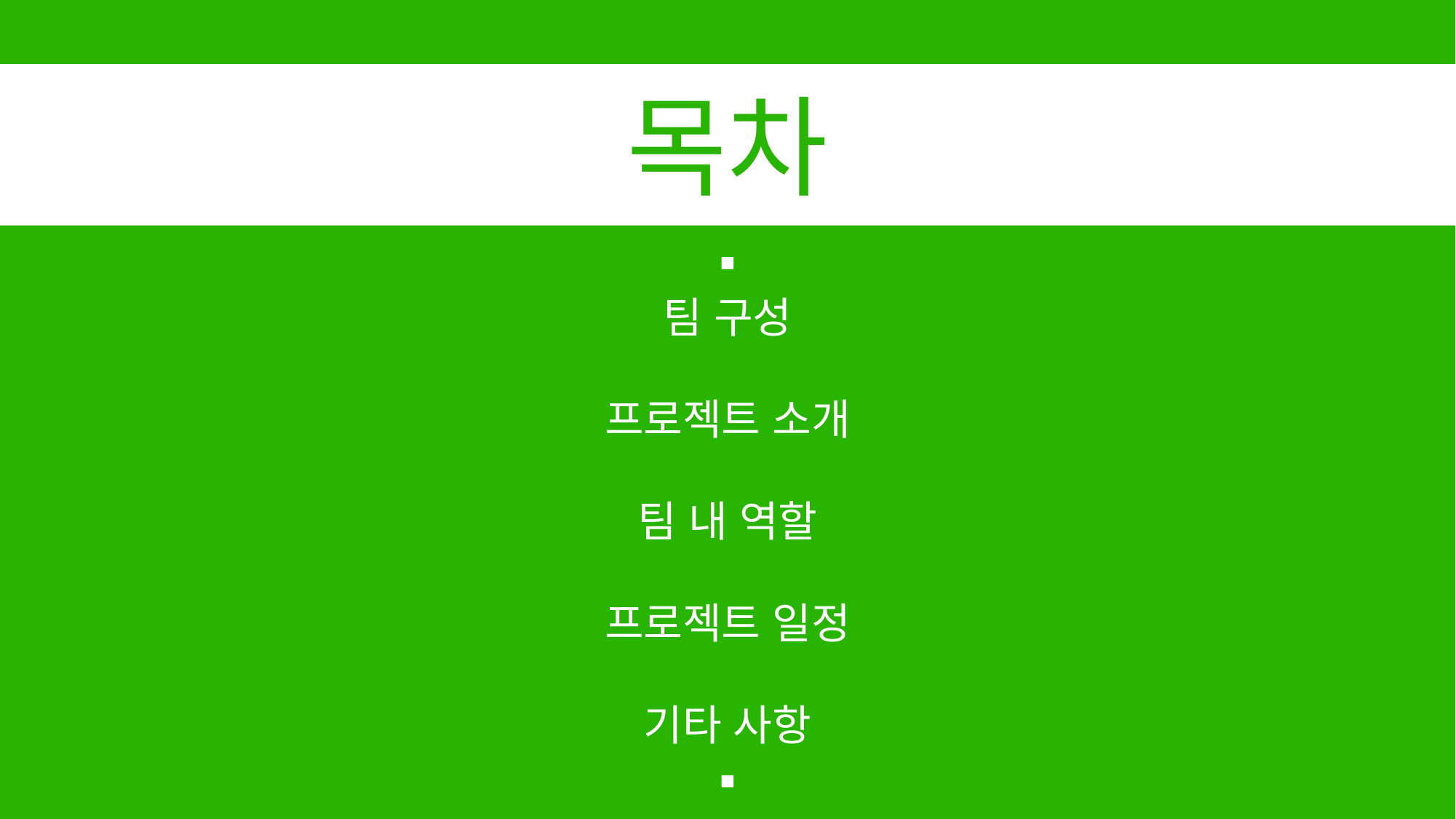

목차

팀 구성

프로젝트 소개

팀 내 역할

프로젝트 일정

기타 사항